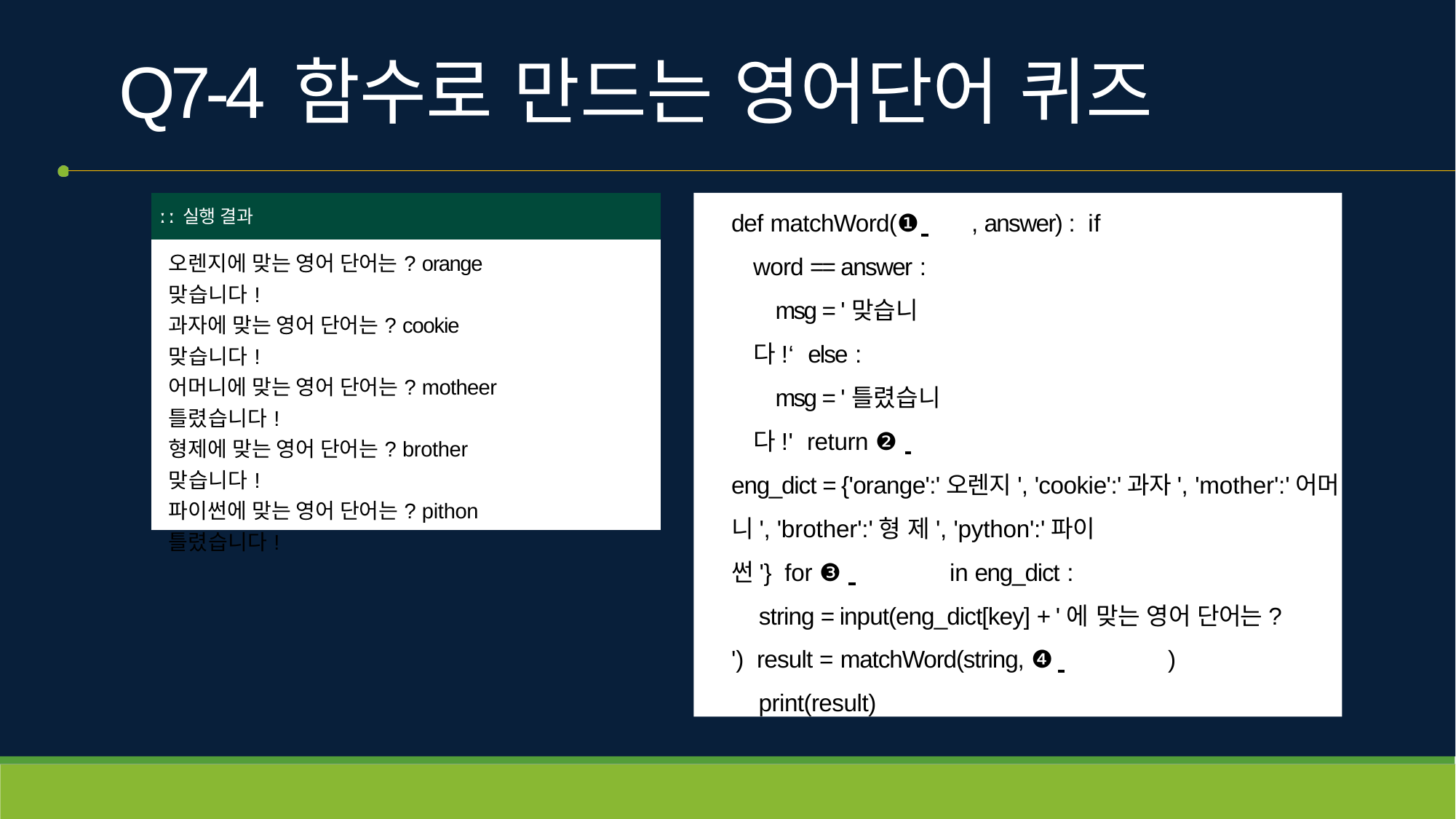

# Q7-4	함수로 만드는 영어단어 퀴즈

| ː ː 실행 결과 |
| --- |
| 오렌지에 맞는 영어 단어는? orange 맞습니다! 과자에 맞는 영어 단어는? cookie 맞습니다! 어머니에 맞는 영어 단어는? motheer 틀렸습니다! 형제에 맞는 영어 단어는? brother 맞습니다! 파이썬에 맞는 영어 단어는? pithon 틀렸습니다! |
def matchWord(❶ 	, answer) :  if word == answer :
msg = '맞습니다!‘  else :
msg = '틀렸습니다!'  return ❷
eng_dict = {'orange':'오렌지', 'cookie':'과자', 'mother':'어머
니', 'brother':'형 제', 'python':'파이썬'}  for ❸ 	in eng_dict :
string = input(eng_dict[key] + '에 맞는 영어 단어는? ')  result = matchWord(string, ❹ 	)
print(result)